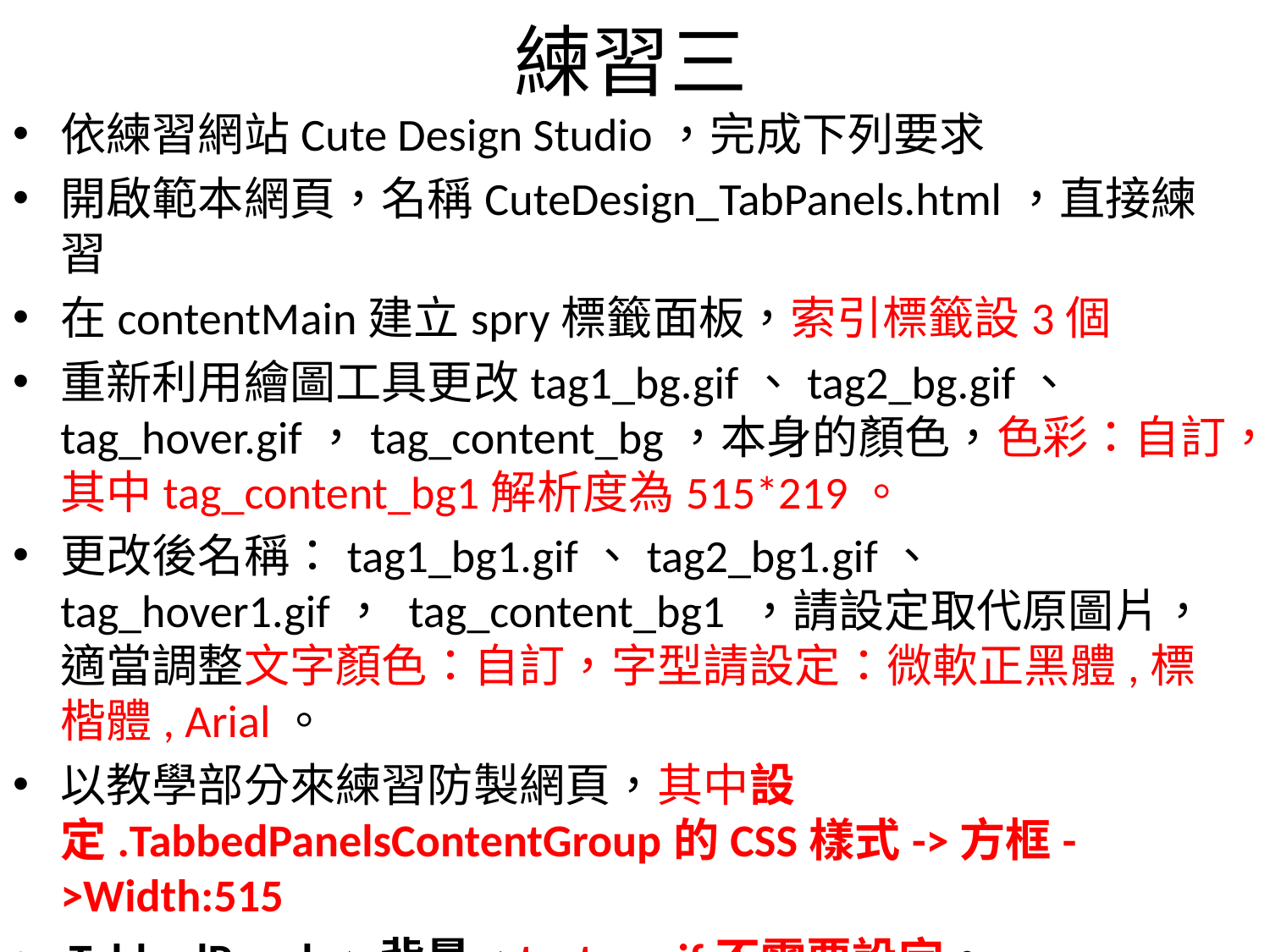

# 練習三
依練習網站Cute Design Studio，完成下列要求
開啟範本網頁，名稱CuteDesign_TabPanels.html，直接練習
在contentMain建立spry標籤面板，索引標籤設3個
重新利用繪圖工具更改tag1_bg.gif、tag2_bg.gif、 tag_hover.gif，tag_content_bg，本身的顏色，色彩：自訂，其中tag_content_bg1解析度為515*219。
更改後名稱：tag1_bg1.gif、tag2_bg1.gif、 tag_hover1.gif， tag_content_bg1 ，請設定取代原圖片，適當調整文字顏色：自訂，字型請設定：微軟正黑體,標楷體, Arial。
以教學部分來練習防製網頁，其中設定.TabbedPanelsContentGroup的CSS樣式->方框->Width:515
.TabbedPanels->背景->tagtop.gif不需要設定。